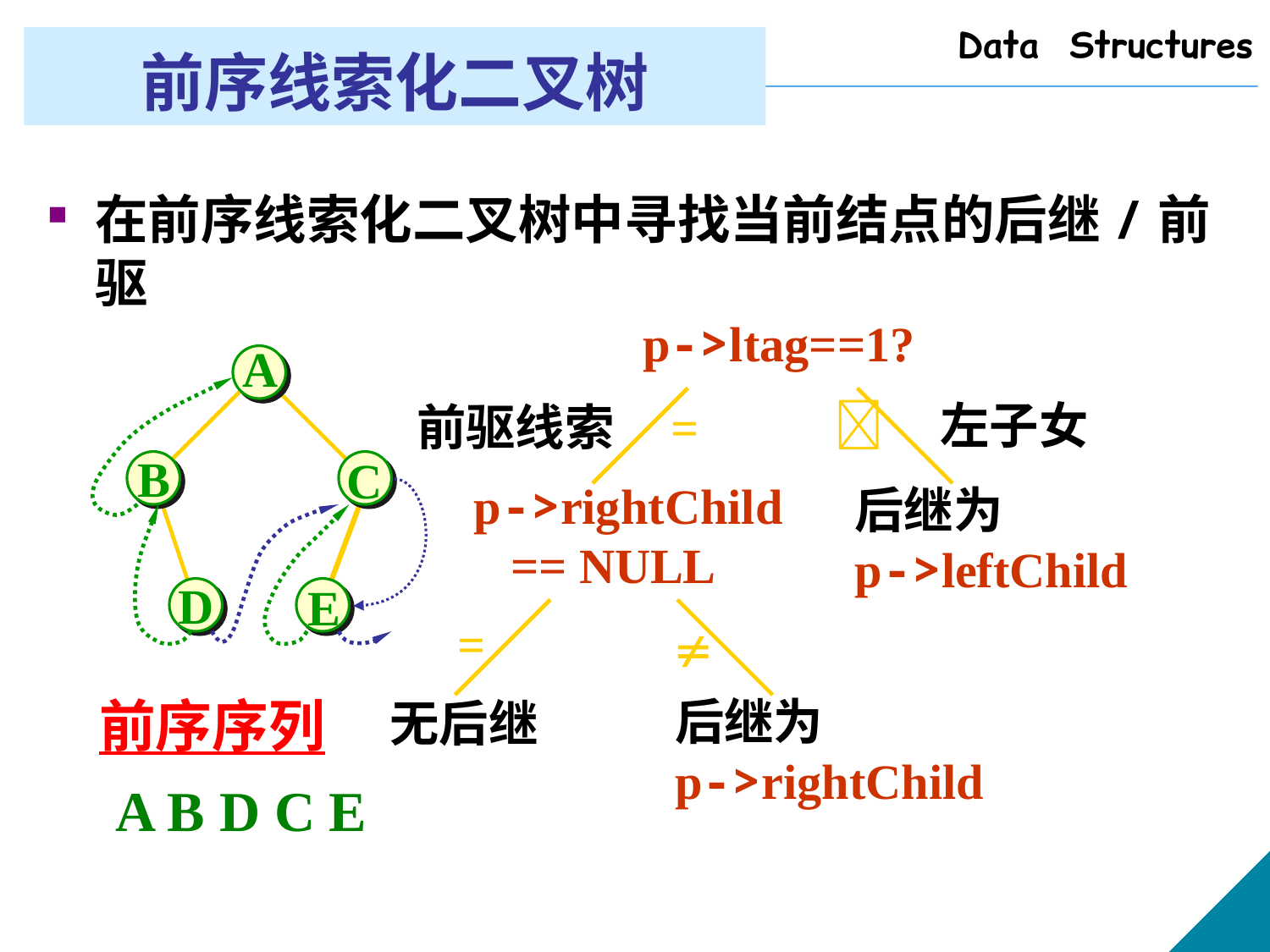

# 前序线索化二叉树
在前序线索化二叉树中寻找当前结点的后继/前驱
p->ltag==1?
A

≠    左子女

前驱线索    =
B
C

p->rightChild
   == NULL
后继为
p->leftChild

D
E

=
≠

前序序列

 A B D C E
后继为
p->rightChild
无后继